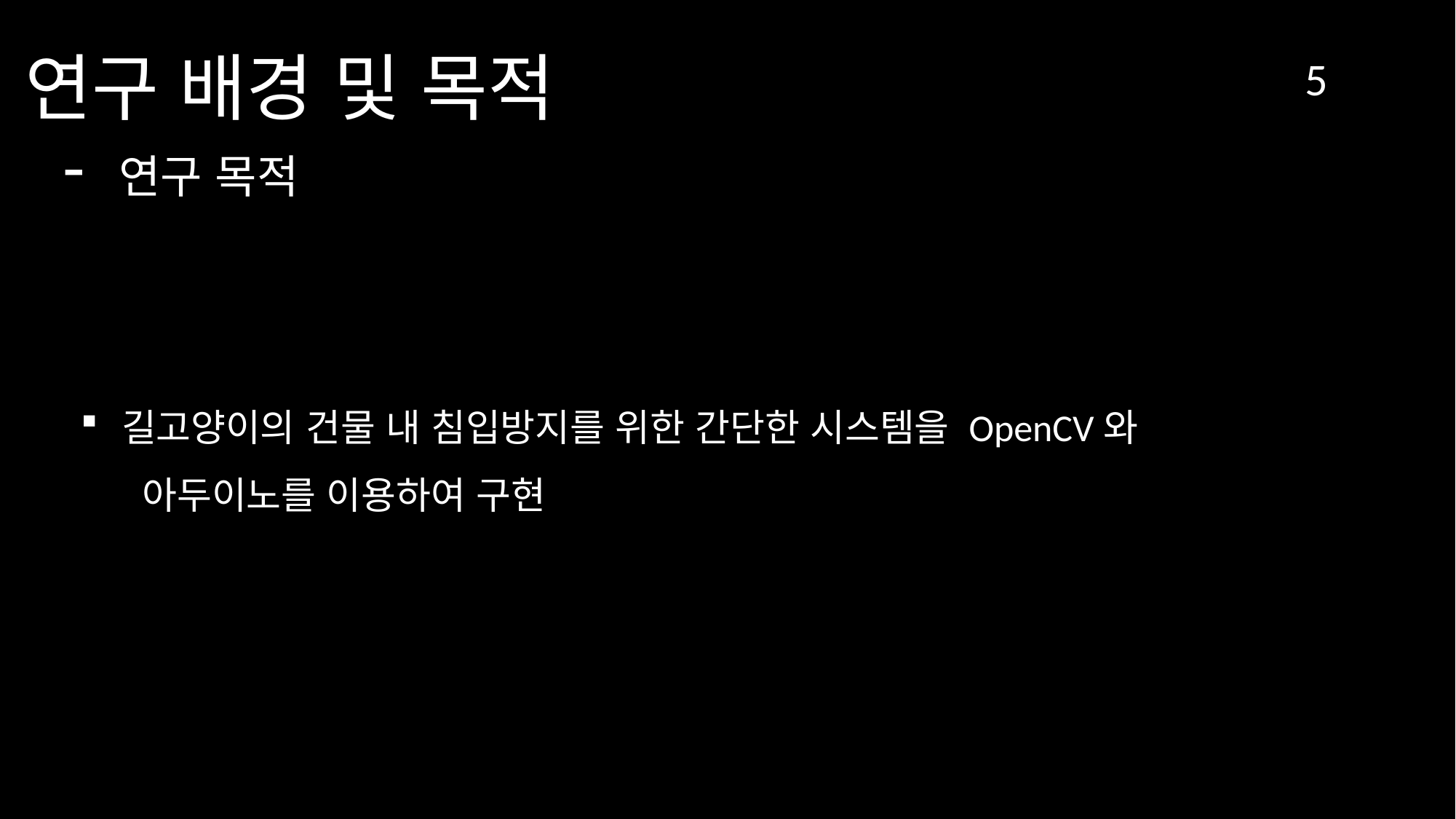

연구 배경 및 목적
 - 연구 목적
5

길고양이의 건물 내 침입방지를 위한 간단한 시스템을 OpenCV와
     아두이노를 이용하여 구현